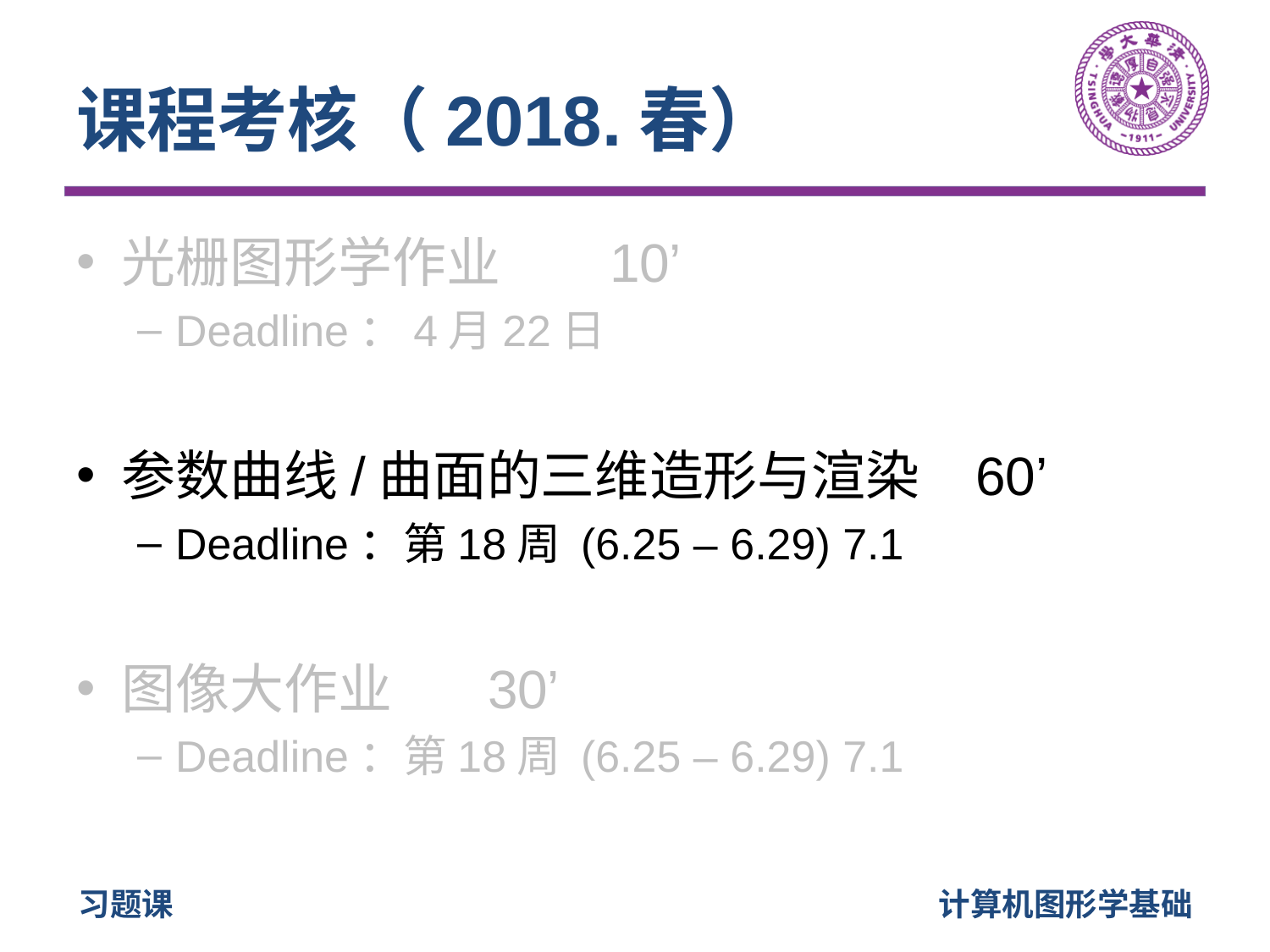

# 课程考核（2018.春）
光栅图形学作业					10’
Deadline：4月22日

参数曲线/曲面的三维造形与渲染		60’
Deadline：第18周 (6.25 – 6.29) 7.1

图像大作业						30’
Deadline：第18周 (6.25 – 6.29) 7.1